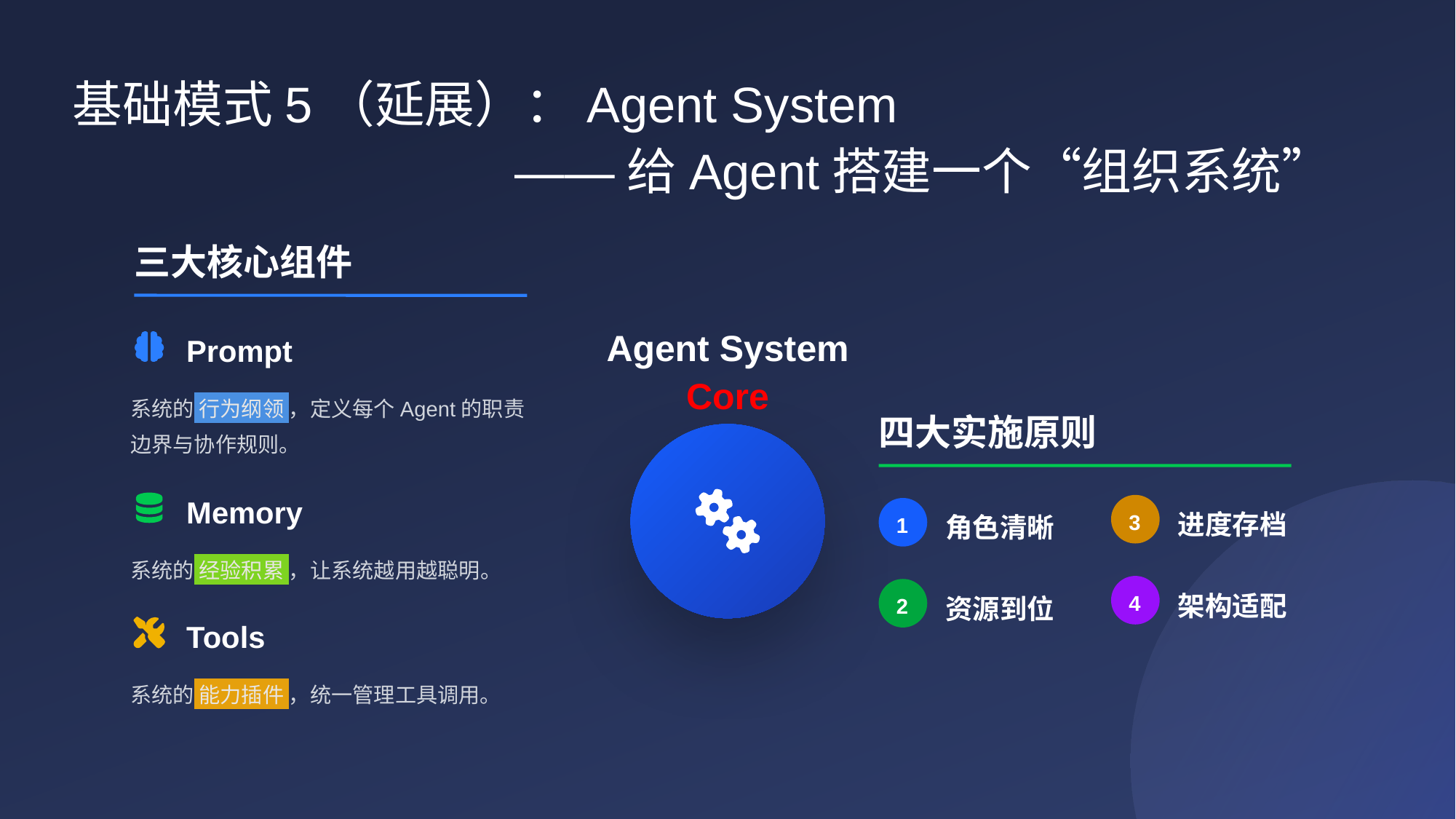

基础模式5（延展）：Agent System
                                ——给Agent搭建一个“组织系统”
三大核心组件

Prompt

Agent System
Core
系统的 行为纲领 ，定义每个Agent的职责边界与协作规则。
四大实施原则

Memory

进度存档
角色清晰
3
1
系统的 经验积累 ，让系统越用越聪明。

架构适配
资源到位
4
2
Tools

系统的 能力插件 ，统一管理工具调用。